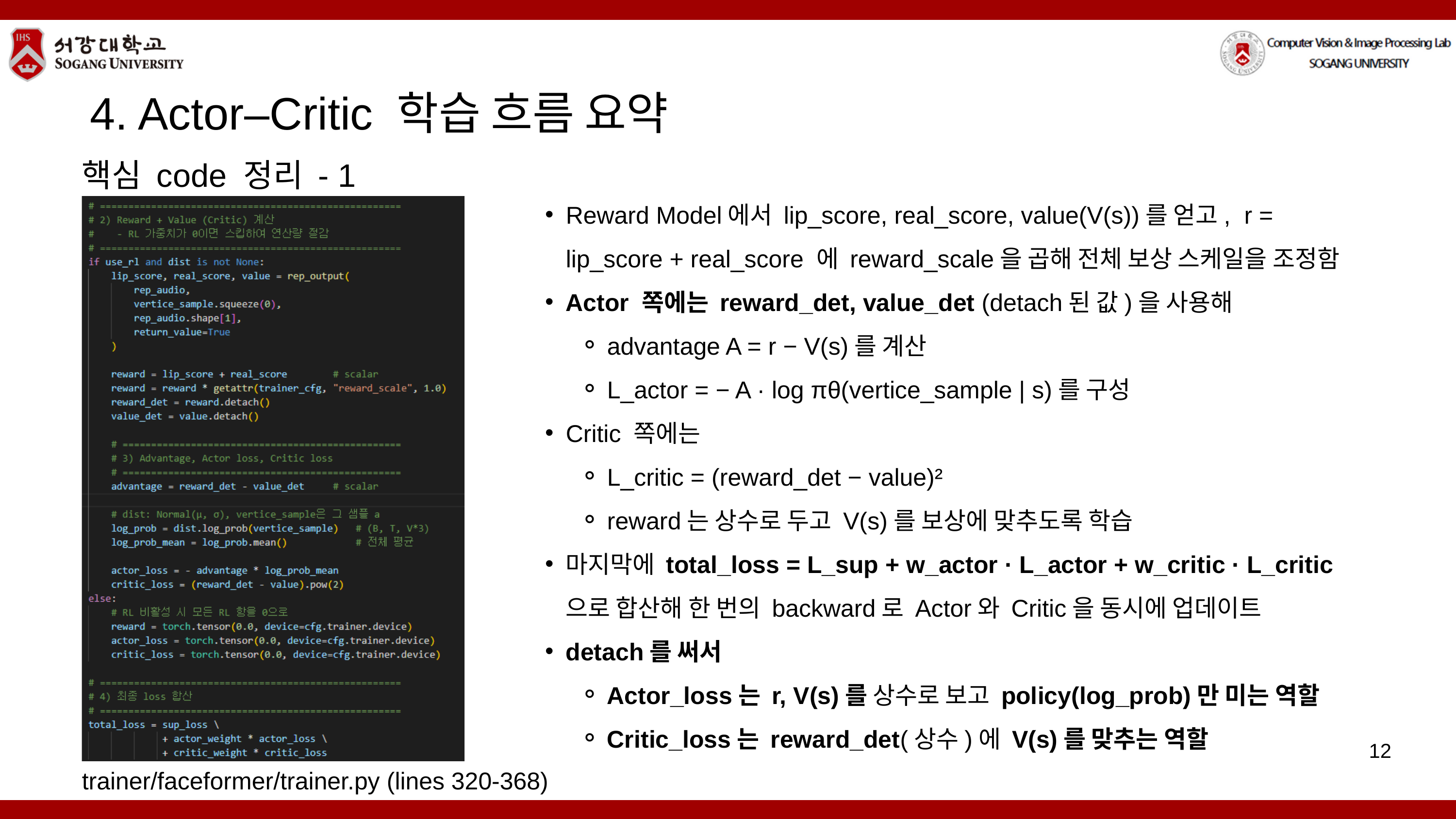

4. Actor–Critic 학습 흐름 요약
핵심 code 정리 - 1
Reward Model에서 lip_score, real_score, value(V(s))를 얻고,  r = lip_score + real_score 에 reward_scale을 곱해 전체 보상 스케일을 조정함
Actor 쪽에는 reward_det, value_det (detach된 값)을 사용해
advantage A = r − V(s)를 계산
L_actor = − A · log πθ(vertice_sample | s)를 구성
Critic 쪽에는
L_critic = (reward_det − value)²
reward는 상수로 두고 V(s)를 보상에 맞추도록 학습
마지막에 total_loss = L_sup + w_actor · L_actor + w_critic · L_critic 으로 합산해 한 번의 backward로 Actor와 Critic을 동시에 업데이트
detach를 써서
Actor_loss는 r, V(s)를 상수로 보고 policy(log_prob)만 미는 역할
Critic_loss는 reward_det(상수)에 V(s)를 맞추는 역할

12
trainer/faceformer/trainer.py (lines 320-368)